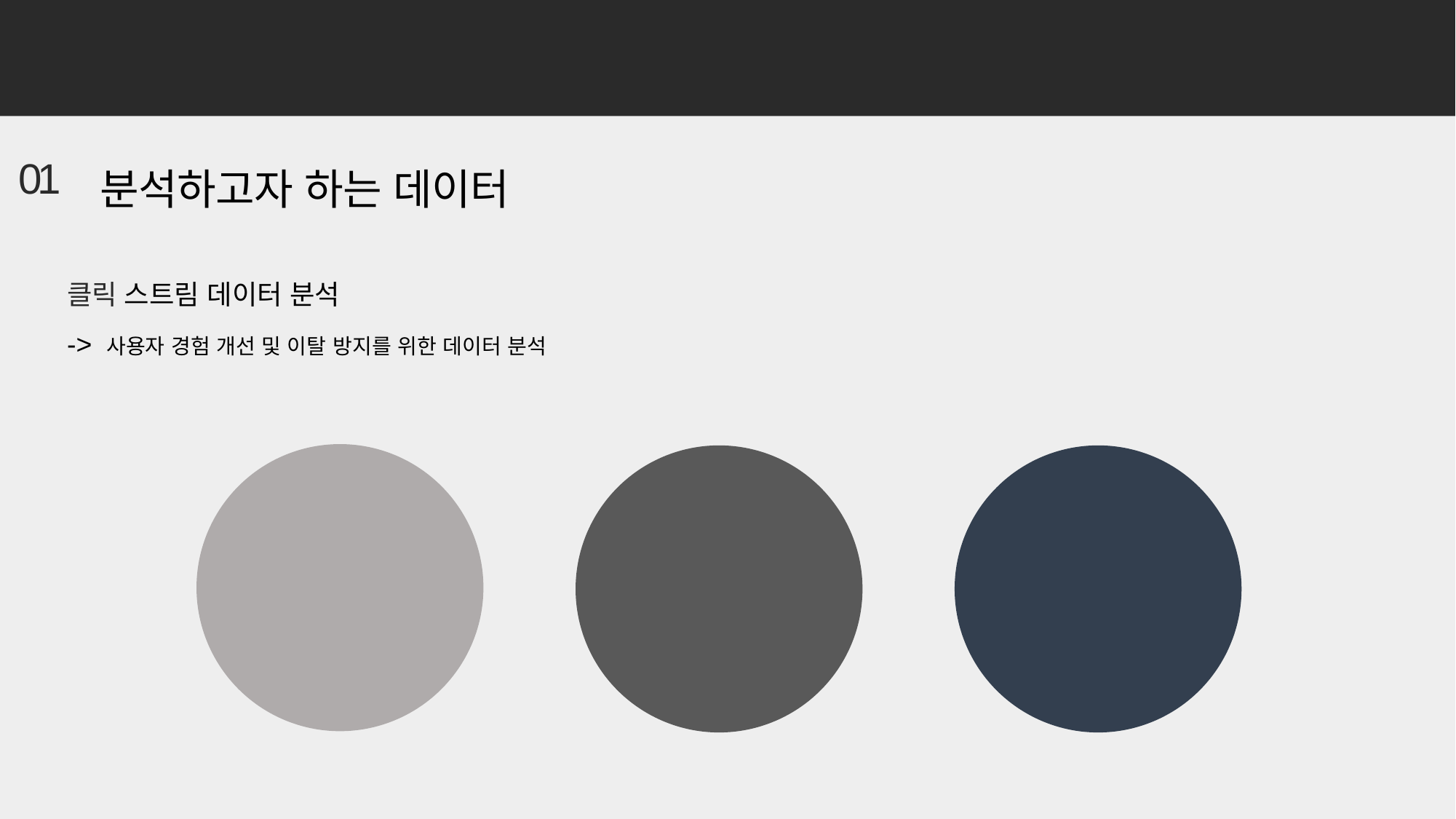

01. 시나리오

분석하고자 하는 데이터
01
클릭 스트림 데이터 분석
-> 사용자 경험 개선 및 이탈 방지를 위한 데이터 분석

요구 및 행동 이해
고객 이탈 방지
사용자 경험 최적화